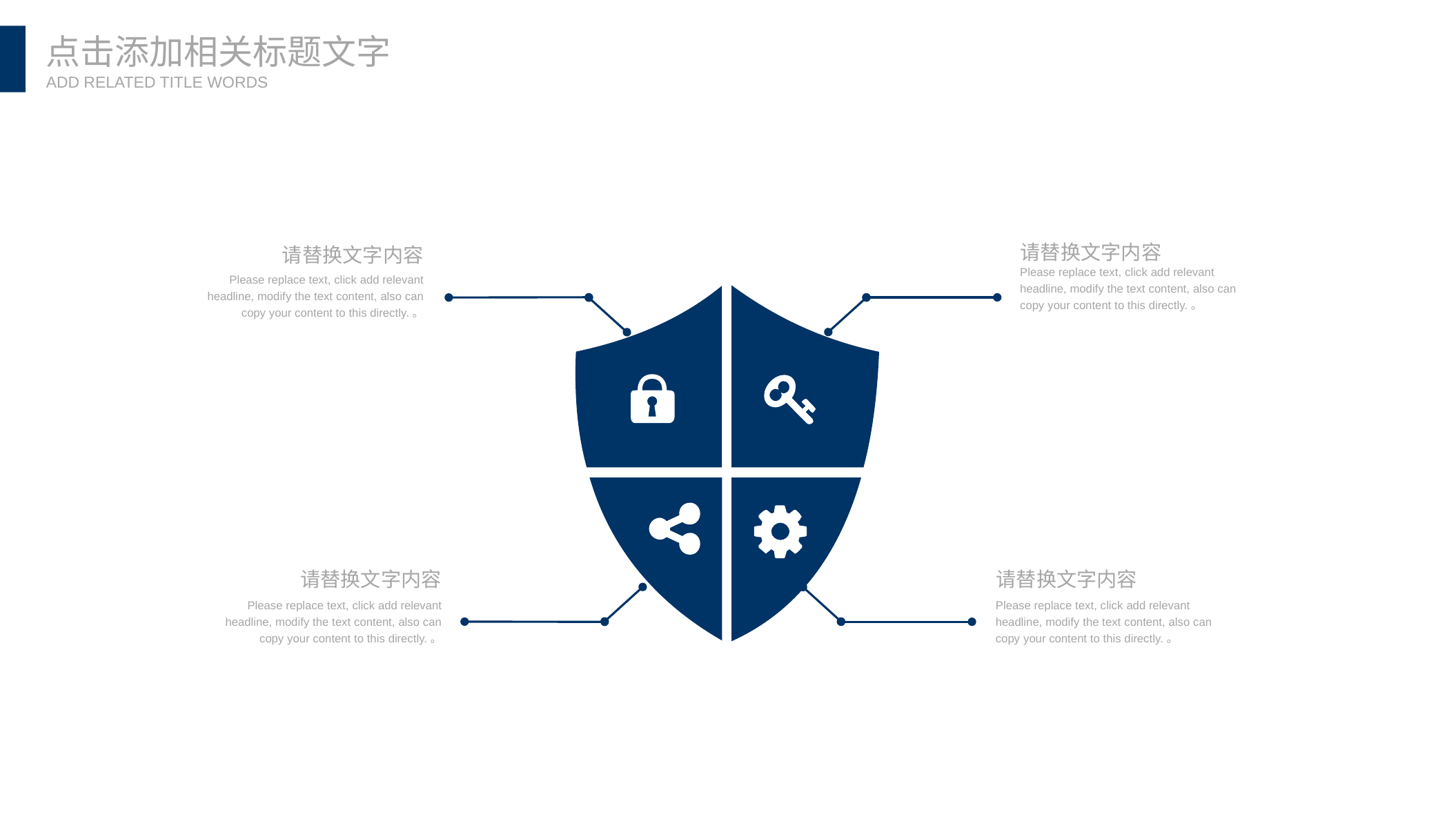

点击添加相关标题文字
ADD RELATED TITLE WORDS
请替换文字内容
Please replace text, click add relevant headline, modify the text content, also can copy your content to this directly.。
请替换文字内容
Please replace text, click add relevant headline, modify the text content, also can copy your content to this directly.。

请替换文字内容
Please replace text, click add relevant headline, modify the text content, also can copy your content to this directly.。
请替换文字内容
Please replace text, click add relevant headline, modify the text content, also can copy your content to this directly.。